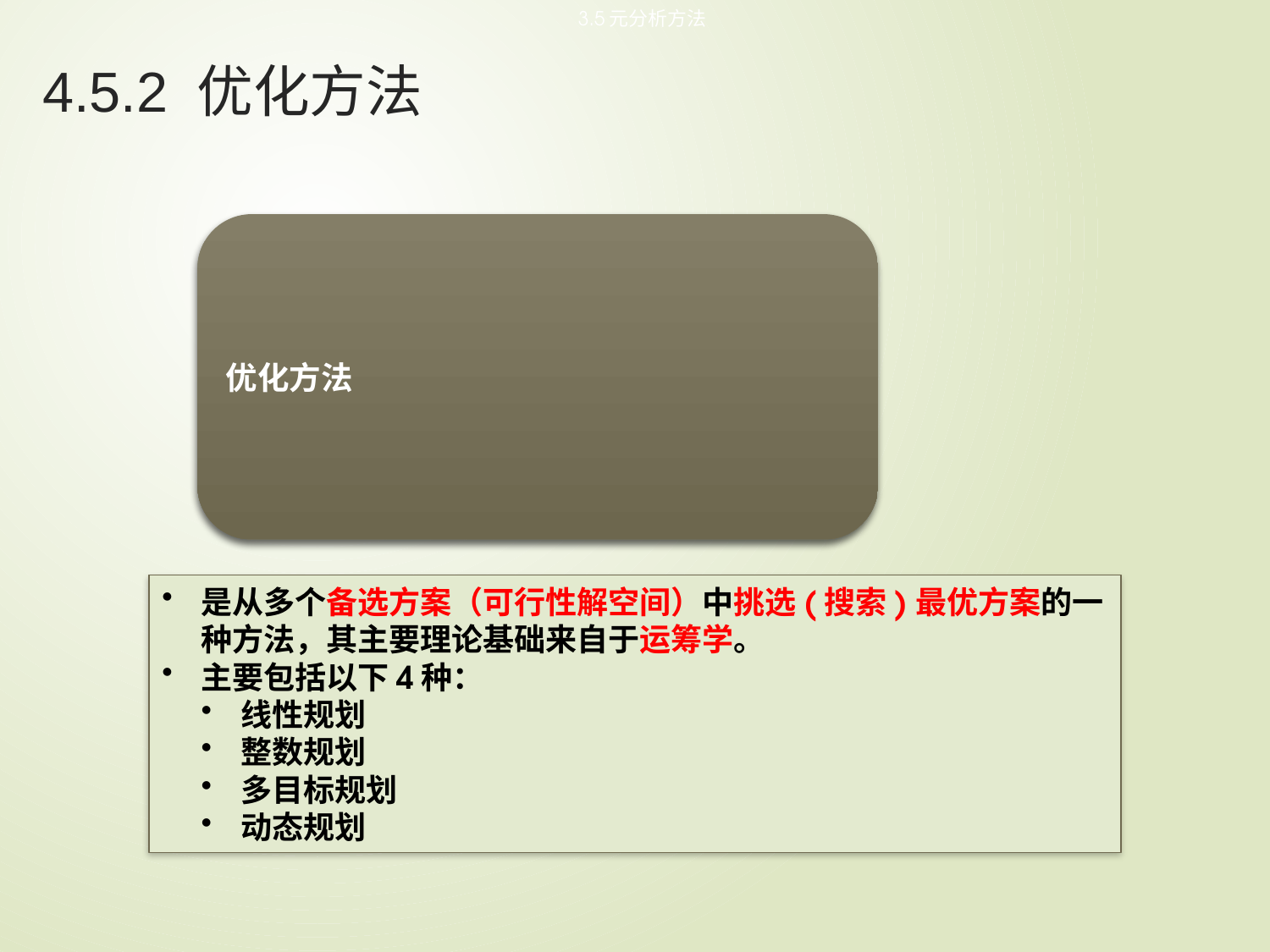

3.5元分析方法
# 4.5.2 优化方法
优化方法
是从多个备选方案（可行性解空间）中挑选(搜索)最优方案的一种方法，其主要理论基础来自于运筹学。
主要包括以下4种：
线性规划
整数规划
多目标规划
动态规划